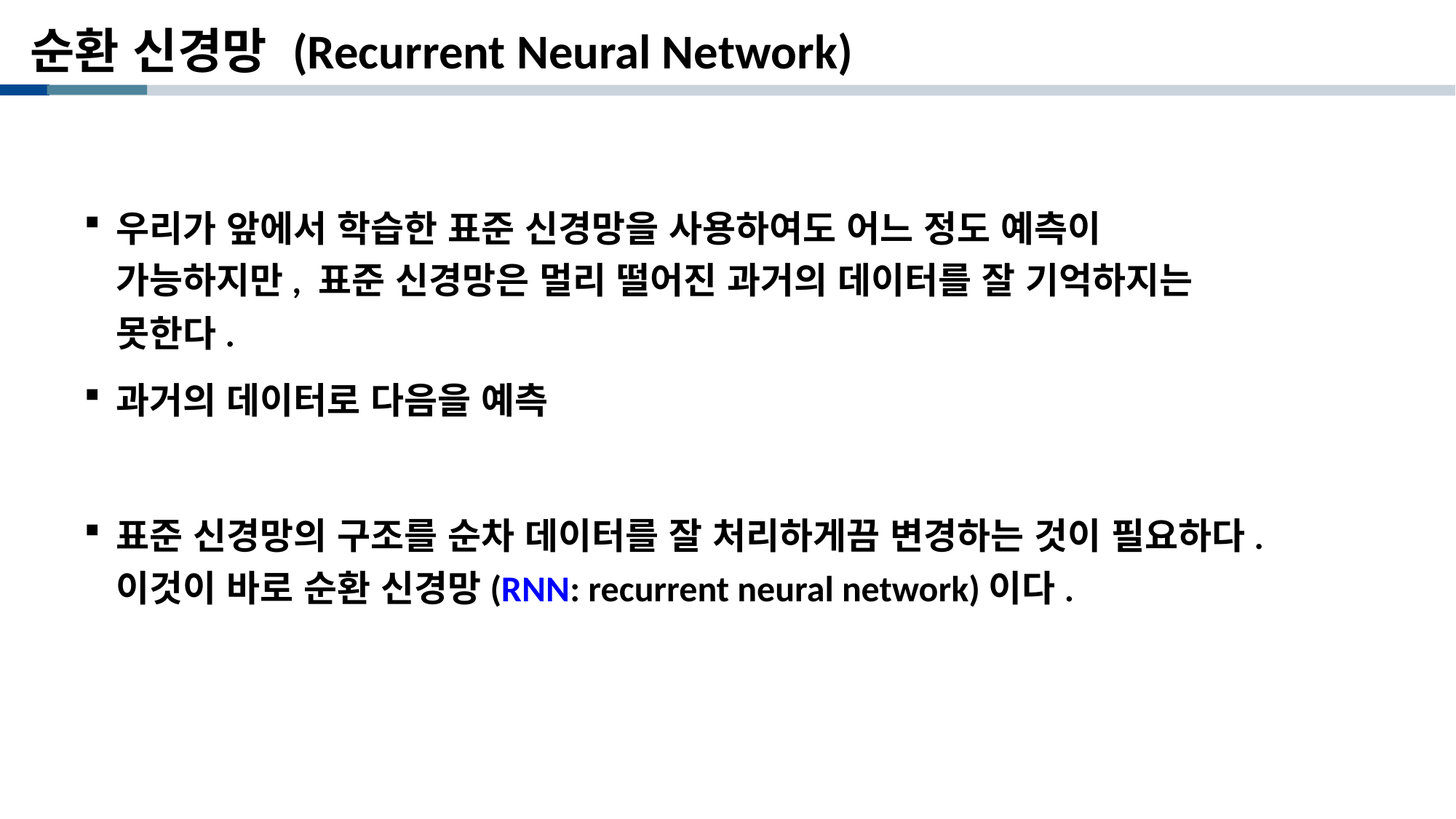

# 순환 신경망 (Recurrent Neural Network)
우리가 앞에서 학습한 표준 신경망을 사용하여도 어느 정도 예측이 가능하지만, 표준 신경망은 멀리 떨어진 과거의 데이터를 잘 기억하지는 못한다.
과거의 데이터로 다음을 예측

표준 신경망의 구조를 순차 데이터를 잘 처리하게끔 변경하는 것이 필요하다. 이것이 바로 순환 신경망(RNN: recurrent neural network)이다.